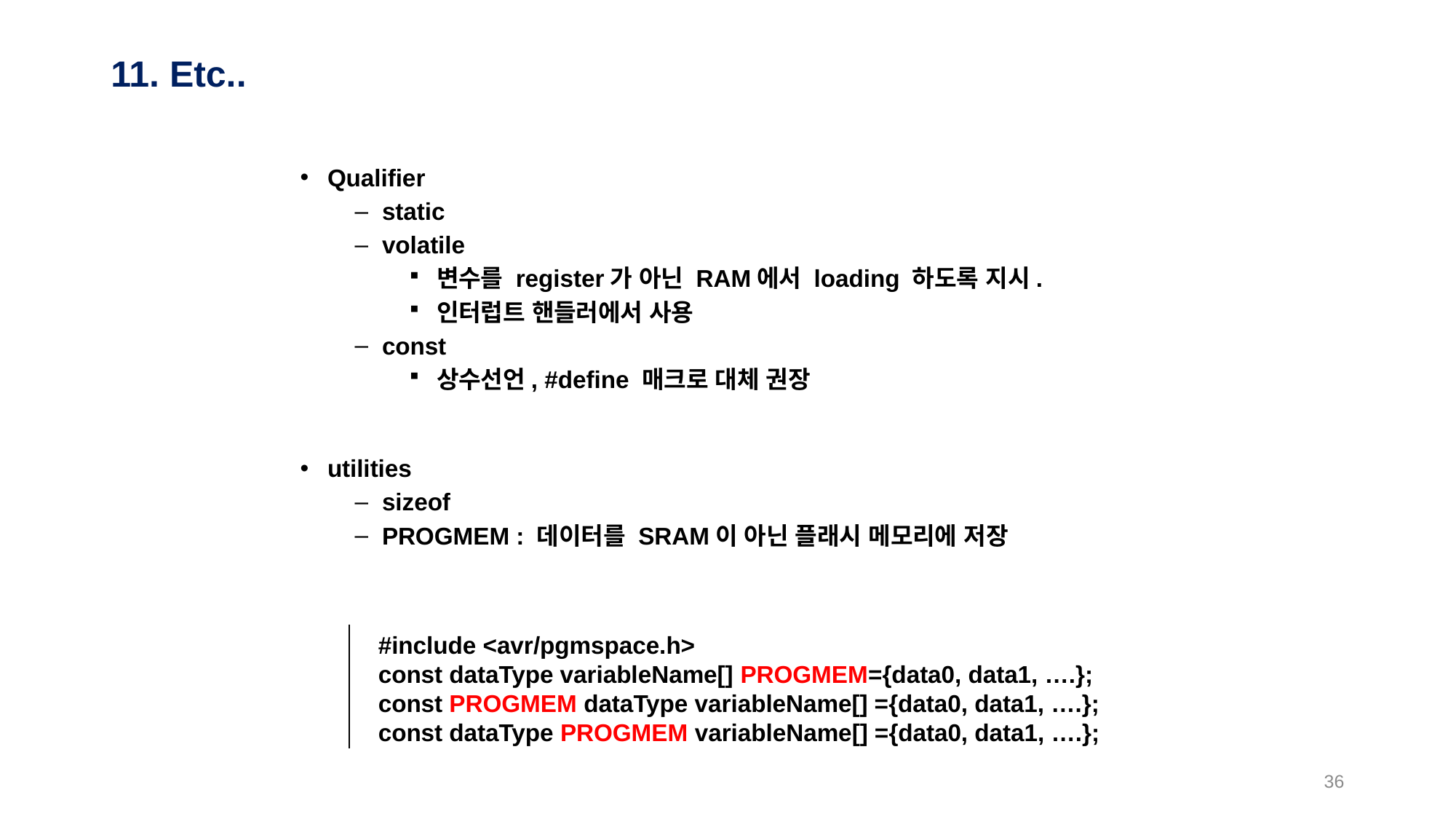

# 11. Etc..
Qualifier
static
volatile
변수를 register가 아닌 RAM에서 loading 하도록 지시.
인터럽트 핸들러에서 사용
const
상수선언, #define 매크로 대체 권장

utilities
sizeof
PROGMEM : 데이터를 SRAM이 아닌 플래시 메모리에 저장

#include <avr/pgmspace.h>
const dataType variableName[] PROGMEM={data0, data1, ….};
const PROGMEM dataType variableName[] ={data0, data1, ….};
const dataType PROGMEM variableName[] ={data0, data1, ….};
36